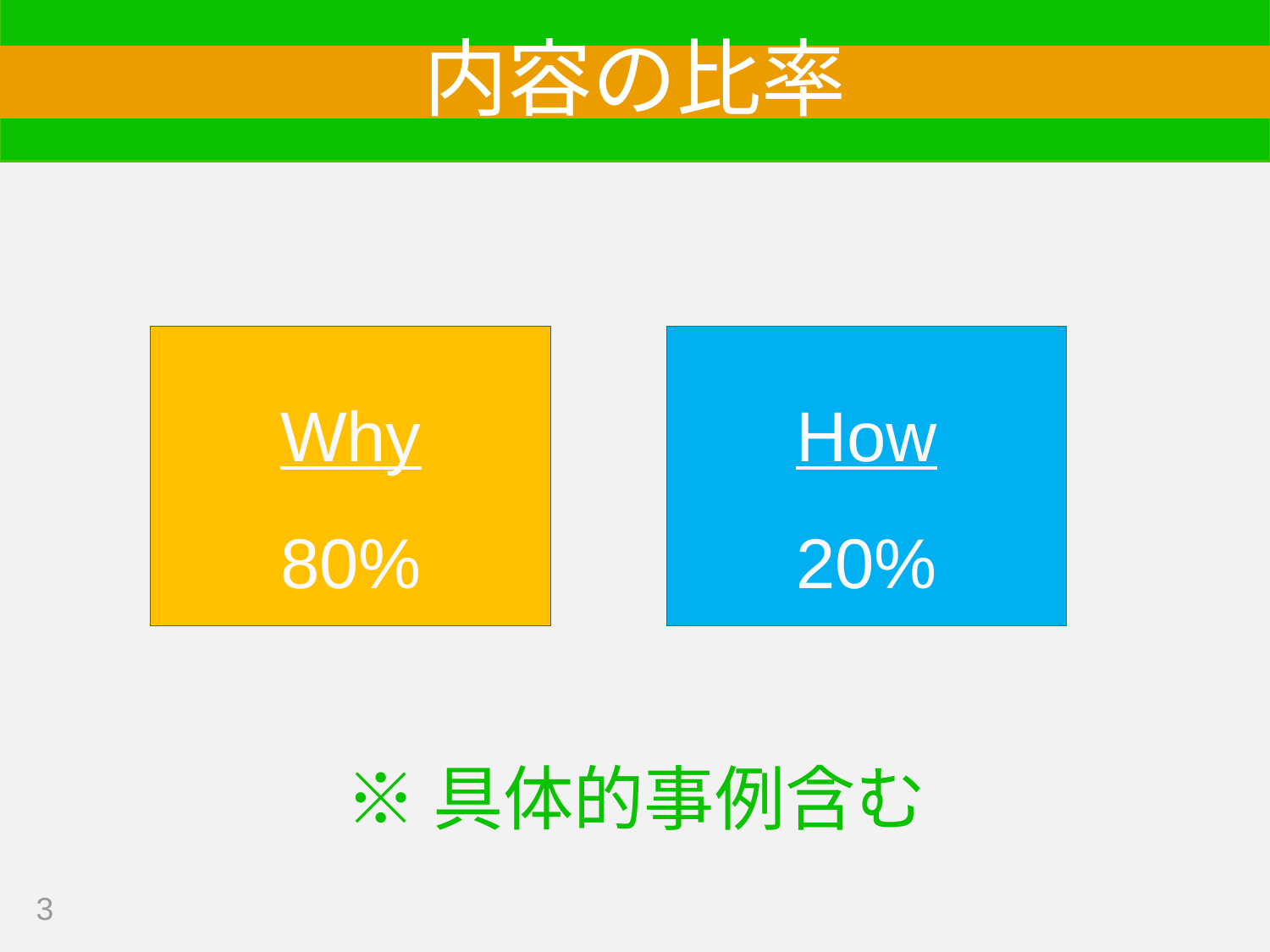

# 内容の比率
※具体的事例含む
Why
80%
How
20%
3